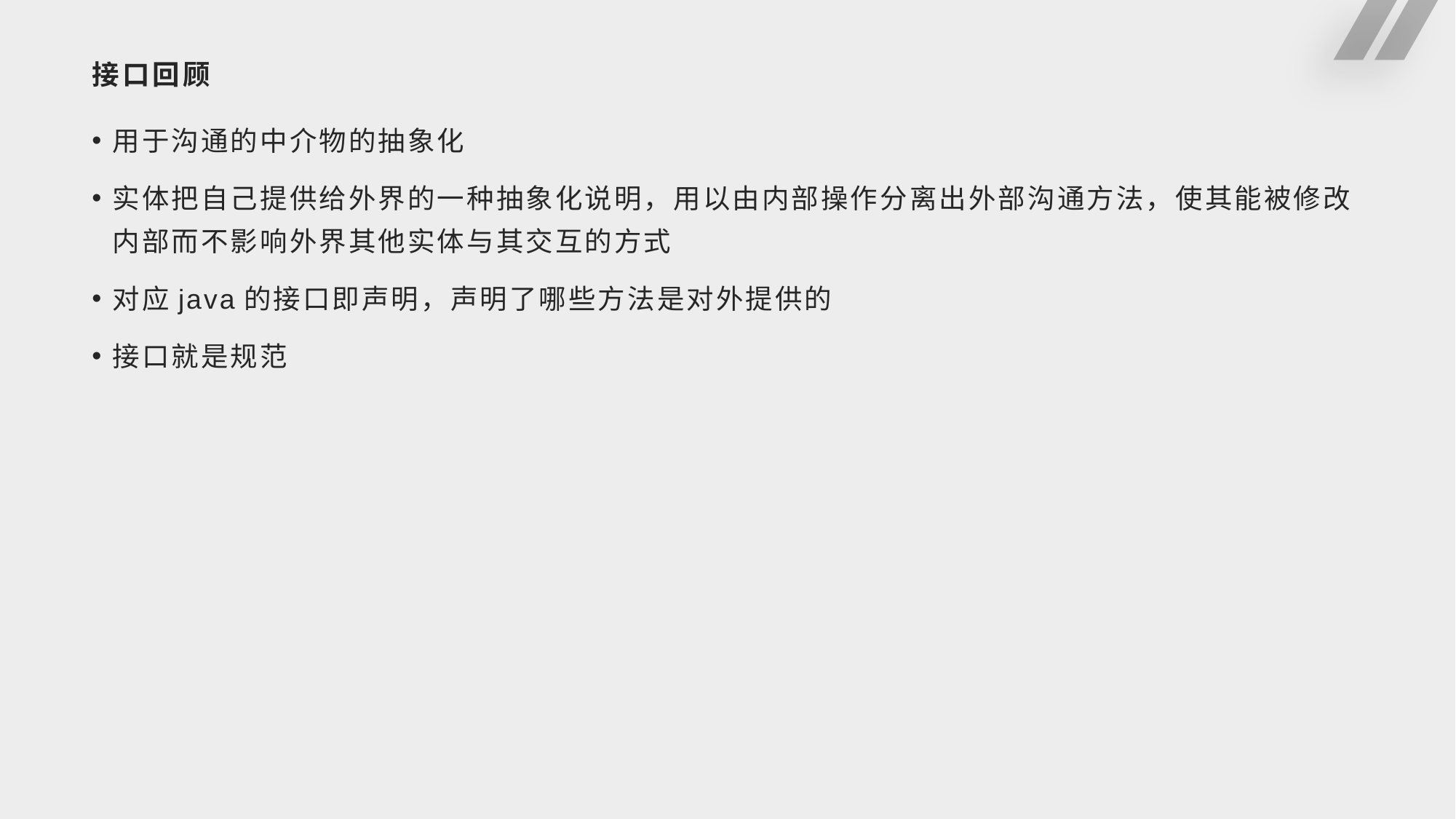

# 接口回顾
用于沟通的中介物的抽象化
实体把自己提供给外界的一种抽象化说明，用以由内部操作分离出外部沟通方法，使其能被修改内部而不影响外界其他实体与其交互的方式
对应java的接口即声明，声明了哪些方法是对外提供的
接口就是规范